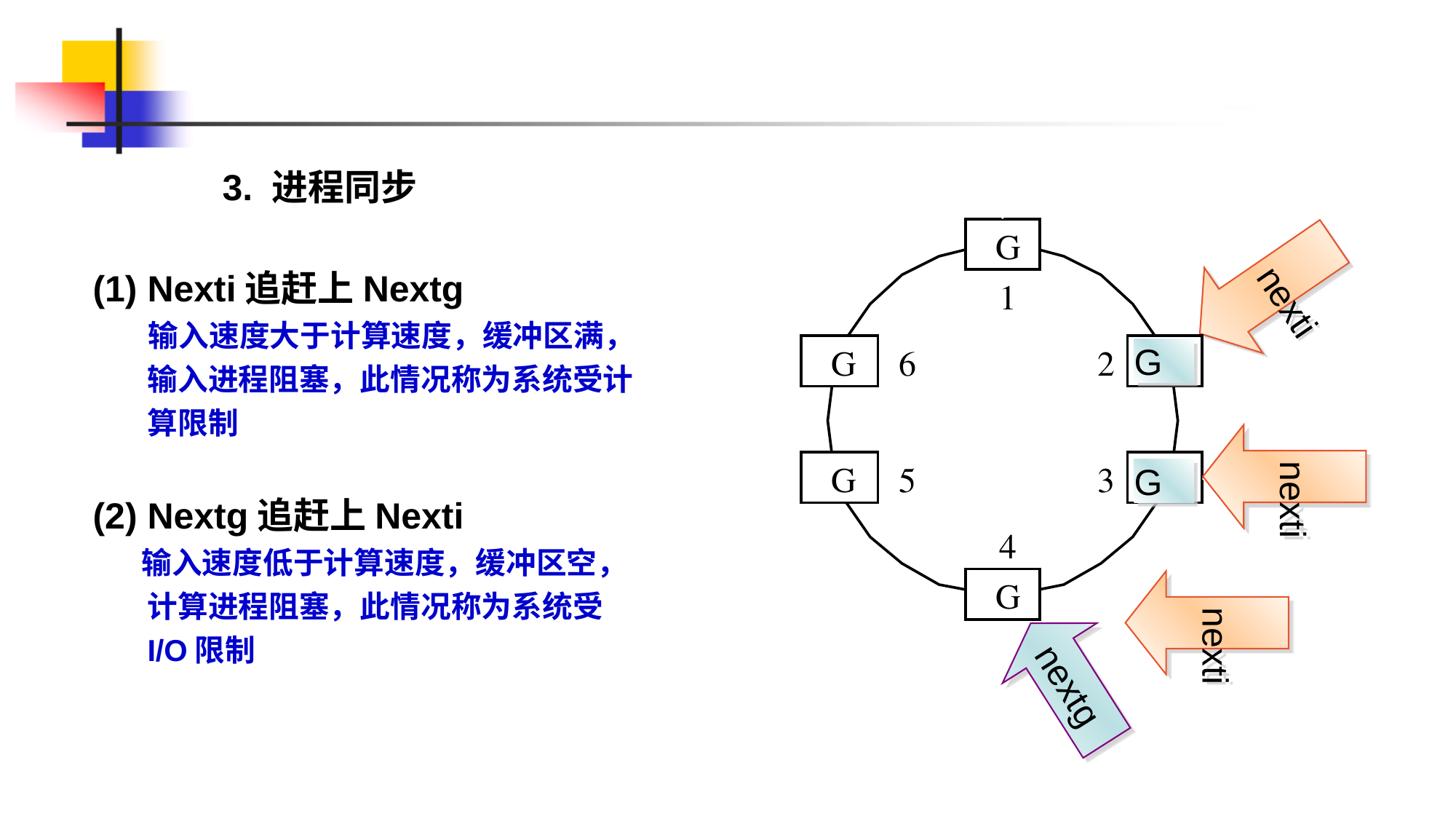

3. 进程同步

nexti

G

Nexti追赶上Nextg
       输入速度大于计算速度，缓冲区满，输入进程阻塞，此情况称为系统受计算限制

(2) Nextg追赶上Nexti
      输入速度低于计算速度，缓冲区空，计算进程阻塞，此情况称为系统受I/O限制

1

G
G
6
2
R
nexti

G
5
3
R
G

4
nexti

G
nextg